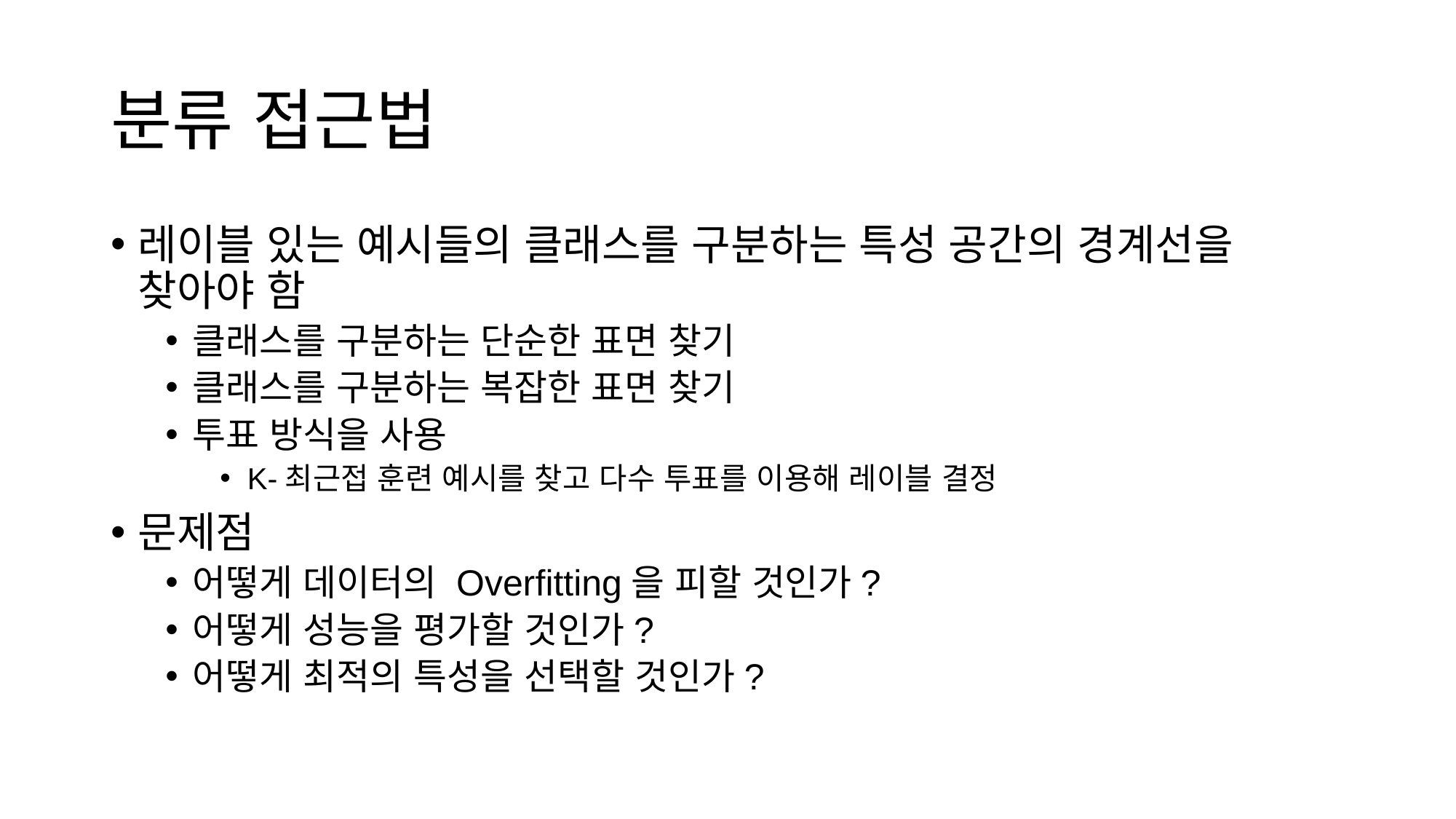

# 분류 접근법
레이블 있는 예시들의 클래스를 구분하는 특성 공간의 경계선을 찾아야 함
클래스를 구분하는 단순한 표면 찾기
클래스를 구분하는 복잡한 표면 찾기
투표 방식을 사용
K-최근접 훈련 예시를 찾고 다수 투표를 이용해 레이블 결정
문제점
어떻게 데이터의 Overfitting을 피할 것인가?
어떻게 성능을 평가할 것인가?
어떻게 최적의 특성을 선택할 것인가?